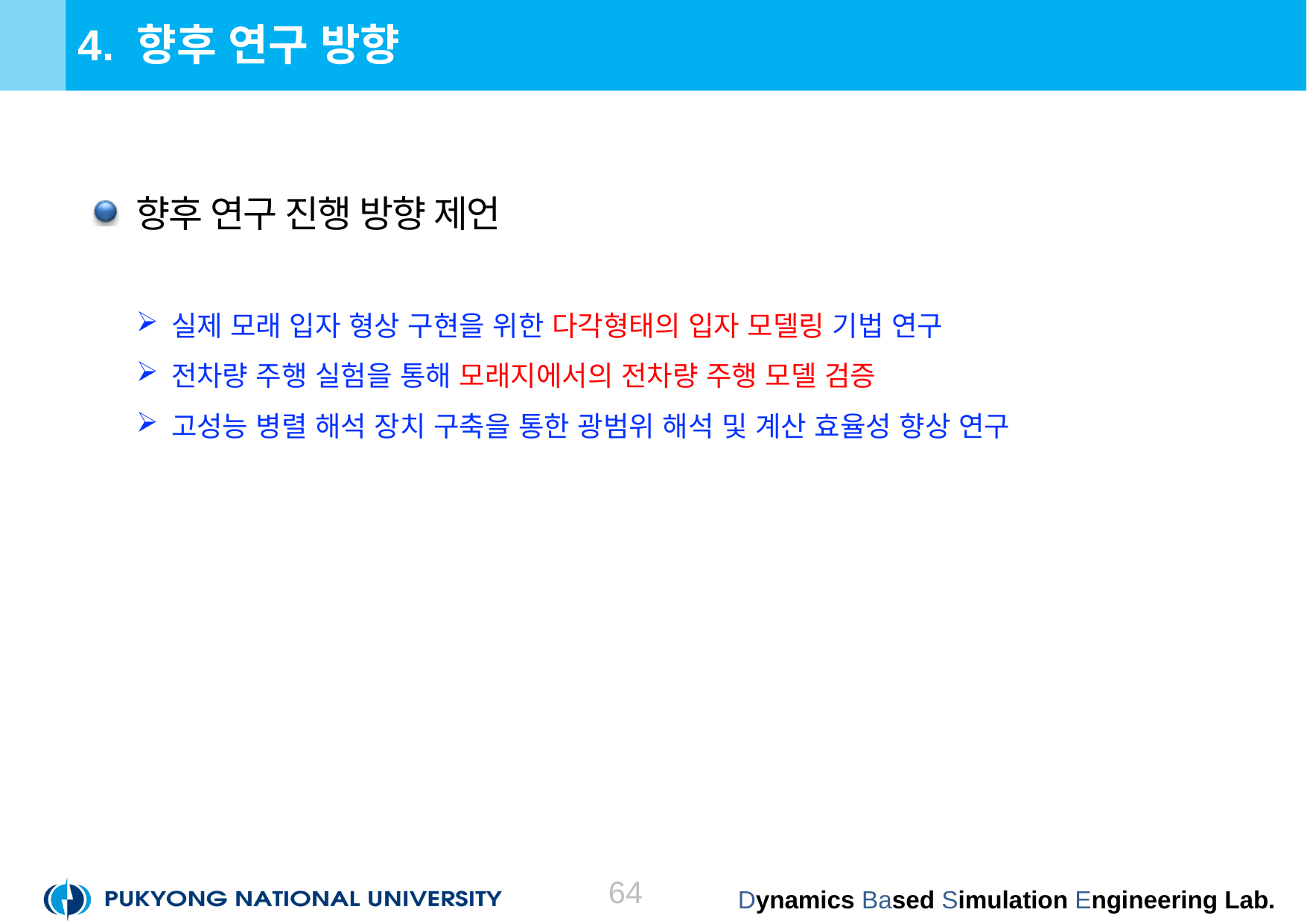

# 4. 향후 연구 방향
 향후 연구 진행 방향 제언
실제 모래 입자 형상 구현을 위한 다각형태의 입자 모델링 기법 연구
전차량 주행 실험을 통해 모래지에서의 전차량 주행 모델 검증
고성능 병렬 해석 장치 구축을 통한 광범위 해석 및 계산 효율성 향상 연구
64